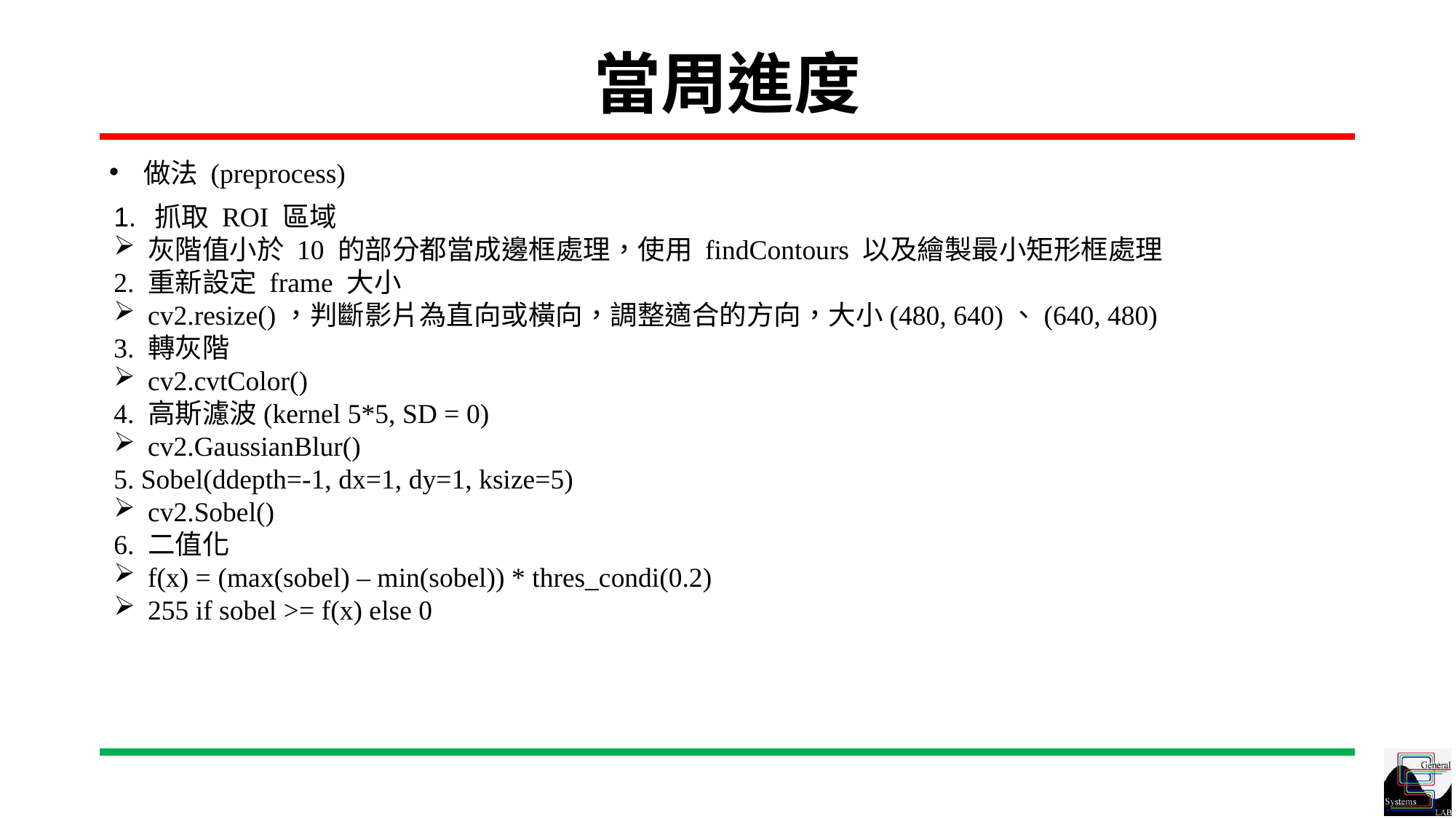

# 當周進度
做法 (preprocess)
抓取 ROI 區域
灰階值小於 10 的部分都當成邊框處理，使用 findContours 以及繪製最小矩形框處理
2. 重新設定 frame 大小
cv2.resize()，判斷影片為直向或橫向，調整適合的方向，大小(480, 640)、(640, 480)
3. 轉灰階
cv2.cvtColor()
4. 高斯濾波(kernel 5*5, SD = 0)
cv2.GaussianBlur()
5. Sobel(ddepth=-1, dx=1, dy=1, ksize=5)
cv2.Sobel()
6. 二值化
f(x) = (max(sobel) – min(sobel)) * thres_condi(0.2)
255 if sobel >= f(x) else 0